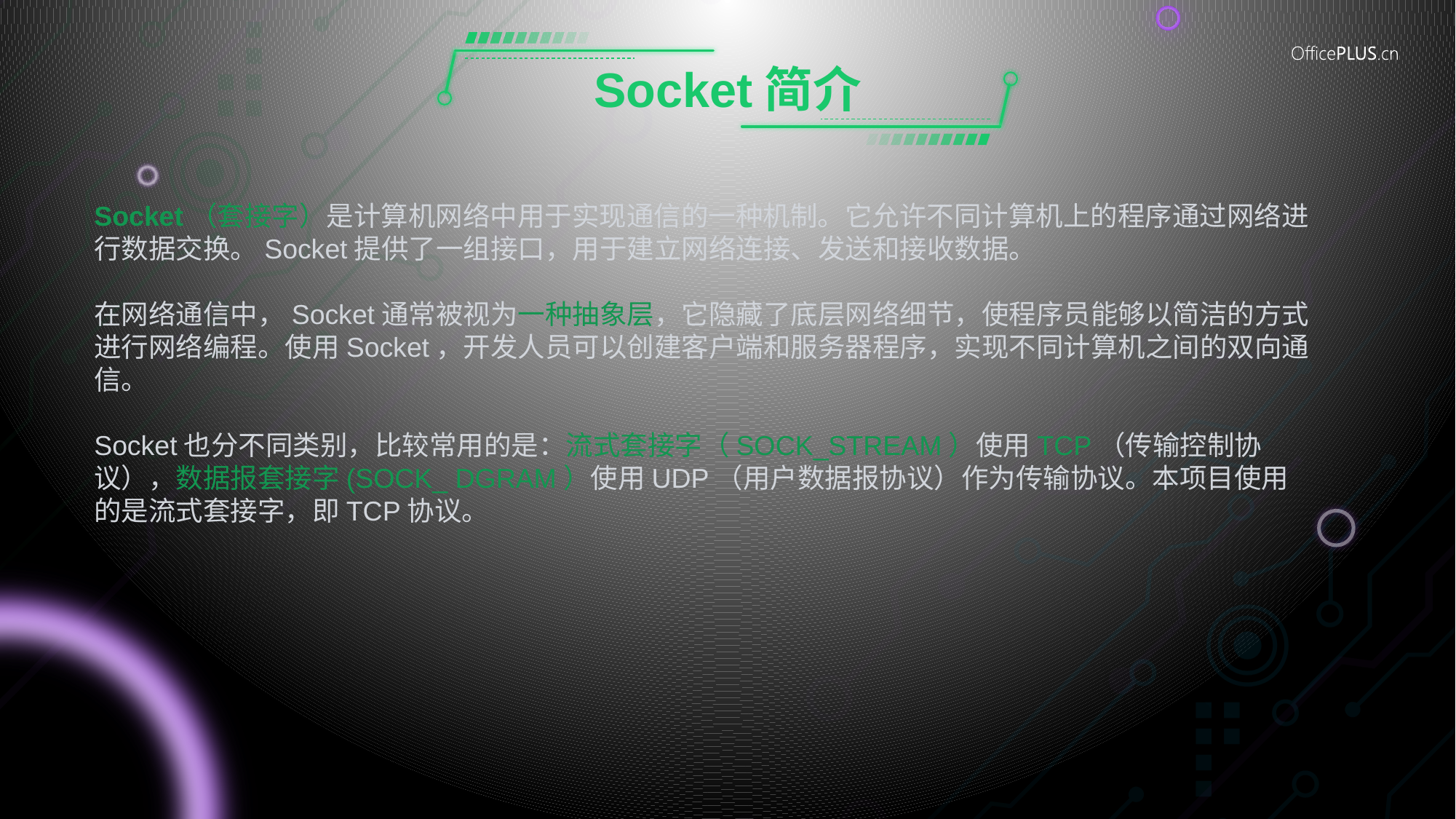

# Socket简介
Socket（套接字）是计算机网络中用于实现通信的一种机制。它允许不同计算机上的程序通过网络进行数据交换。Socket提供了一组接口，用于建立网络连接、发送和接收数据。

在网络通信中，Socket通常被视为一种抽象层，它隐藏了底层网络细节，使程序员能够以简洁的方式进行网络编程。使用Socket，开发人员可以创建客户端和服务器程序，实现不同计算机之间的双向通信。

Socket也分不同类别，比较常用的是：流式套接字（SOCK_STREAM）使用TCP（传输控制协议），数据报套接字(SOCK_ DGRAM）使用UDP（用户数据报协议）作为传输协议。本项目使用的是流式套接字，即TCP协议。